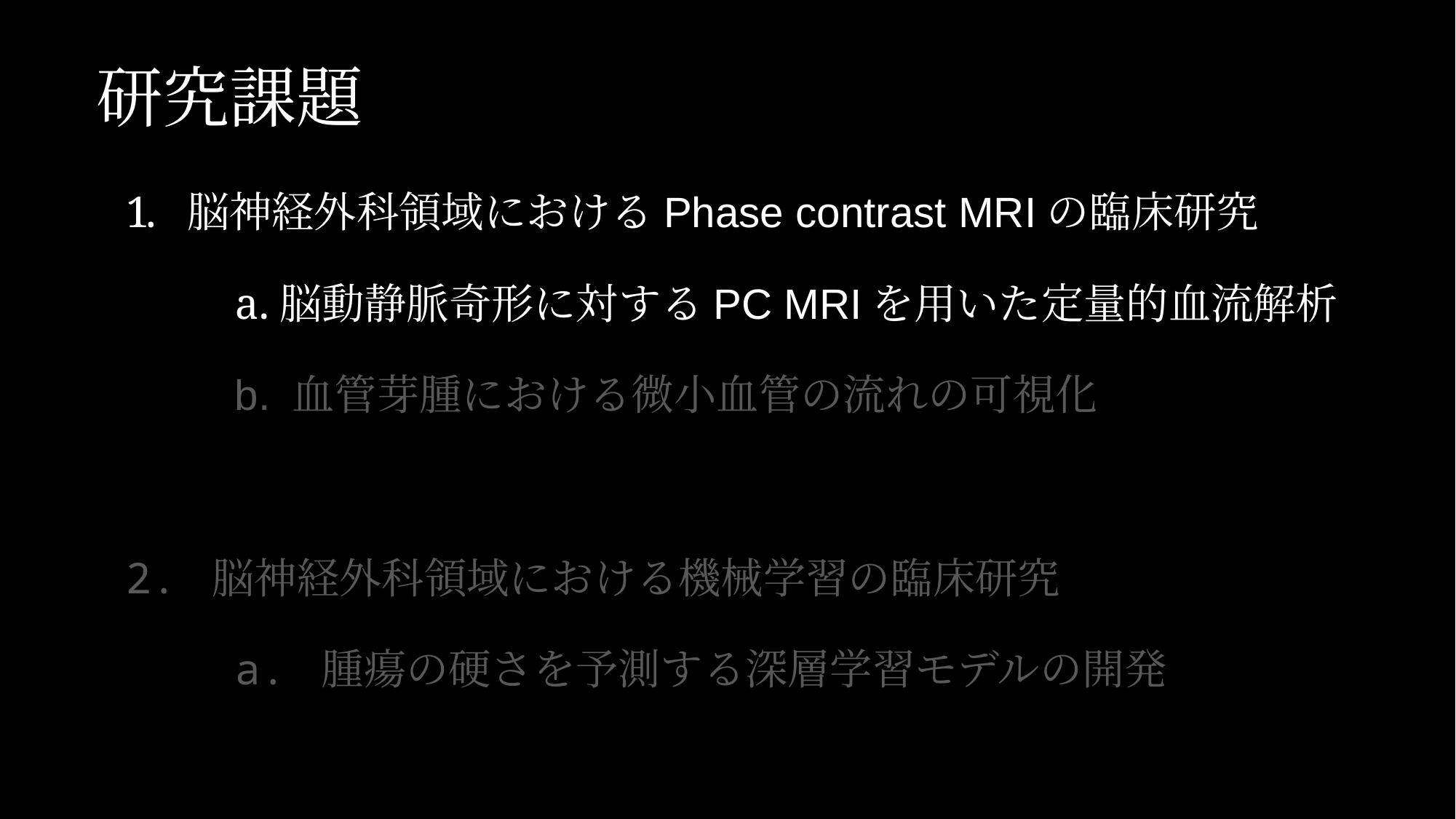

# 研究課題
脳神経外科領域におけるPhase contrast MRIの臨床研究
	a.脳動静脈奇形に対するPC MRIを用いた定量的血流解析
	b. 血管芽腫における微小血管の流れの可視化

2. 脳神経外科領域における機械学習の臨床研究
	a. 腫瘍の硬さを予測する深層学習モデルの開発